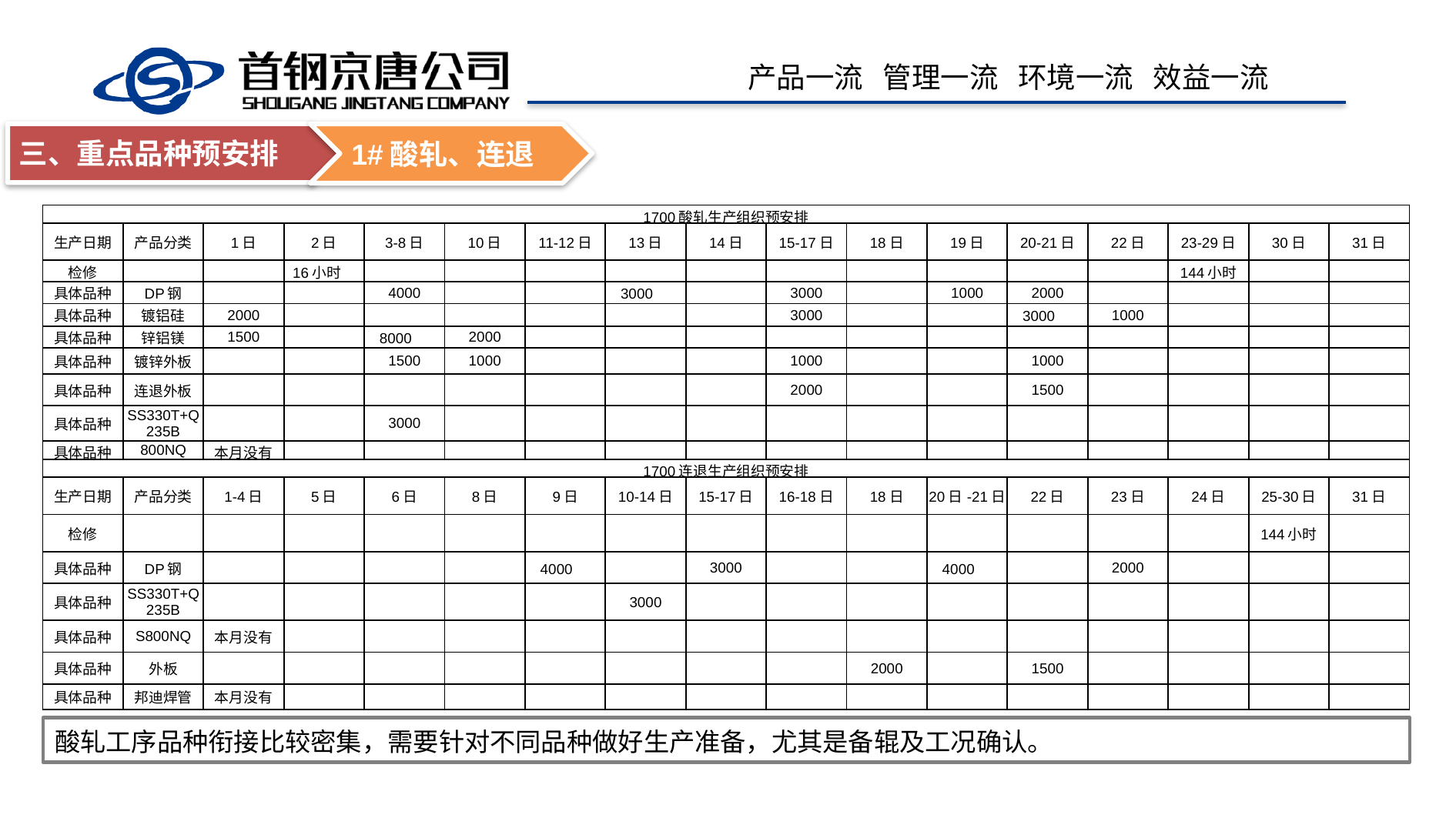

三、重点品种预安排
1#酸轧、连退
| 1700酸轧生产组织预安排 |  |  |  |  |  |  |  |  |  |  |  |  |  |  |  |  |
| --- | --- | --- | --- | --- | --- | --- | --- | --- | --- | --- | --- | --- | --- | --- | --- | --- |
| 生产日期 | 产品分类 | 1日 | 2日 | 3-8日 | 10日 | 11-12日 | 13日 | 14日 | 15-17日 | 18日 | 19日 | 20-21日 | 22日 | 23-29日 | 30日 | 31日 |
| 检修 |  |  | 16小时 |  |  |  |  |  |  |  |  |  |  | 144小时 |  |  |
| 具体品种 | DP钢 |  |  | 4000 |  |  | 3000 |  | 3000 |  | 1000 | 2000 |  |  |  |  |
| 具体品种 | 镀铝硅 | 2000 |  |  |  |  |  |  | 3000 |  |  | 3000 | 1000 |  |  |  |
| 具体品种 | 锌铝镁 | 1500 |  | 8000 | 2000 |  |  |  |  |  |  |  |  |  |  |  |
| 具体品种 | 镀锌外板 |  |  | 1500 | 1000 |  |  |  | 1000 |  |  | 1000 |  |  |  |  |
| 具体品种 | 连退外板 |  |  |  |  |  |  |  | 2000 |  |  | 1500 |  |  |  |  |
| 具体品种 | SS330T+Q235B |  |  | 3000 |  |  |  |  |  |  |  |  |  |  |  |  |
| 具体品种 | 800NQ | 本月没有 |  |  |  |  |  |  |  |  |  |  |  |  |  |  |
| 1700连退生产组织预安排 |  |  |  |  |  |  |  |  |  |  |  |  |  |  |  |  |
| 生产日期 | 产品分类 | 1-4日 | 5日 | 6日 | 8日 | 9日 | 10-14日 | 15-17日 | 16-18日 | 18日 | 20日-21日 | 22日 | 23日 | 24日 | 25-30日 | 31日 |
| 检修 |  |  |  |  |  |  |  |  |  |  |  |  |  |  | 144小时 |  |
| 具体品种 | DP钢 |  |  |  |  | 4000 |  | 3000 |  |  | 4000 |  | 2000 |  |  |  |
| 具体品种 | SS330T+Q235B |  |  |  |  |  | 3000 |  |  |  |  |  |  |  |  |  |
| 具体品种 | S800NQ | 本月没有 |  |  |  |  |  |  |  |  |  |  |  |  |  |  |
| 具体品种 | 外板 |  |  |  |  |  |  |  |  | 2000 |  | 1500 |  |  |  |  |
| 具体品种 | 邦迪焊管 | 本月没有 |  |  |  |  |  |  |  |  |  |  |  |  |  |  |
酸轧工序品种衔接比较密集，需要针对不同品种做好生产准备，尤其是备辊及工况确认。